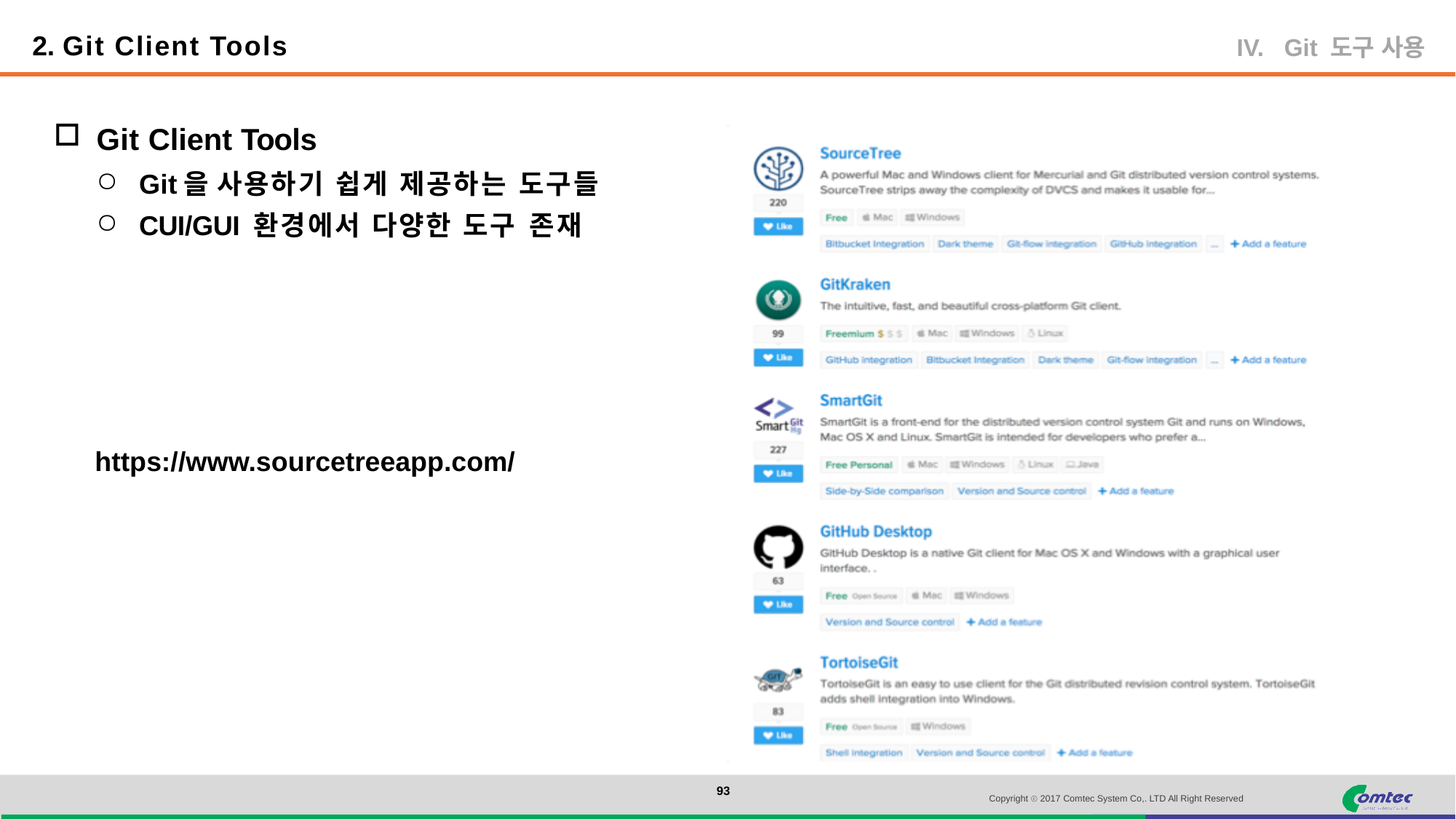

2. Git Client Tools
Git 도구 사용
Git Client Tools
Git을 사용하기 쉽게 제공하는 도구들
CUI/GUI 환경에서 다양한 도구 존재

https://www.sourcetreeapp.com/